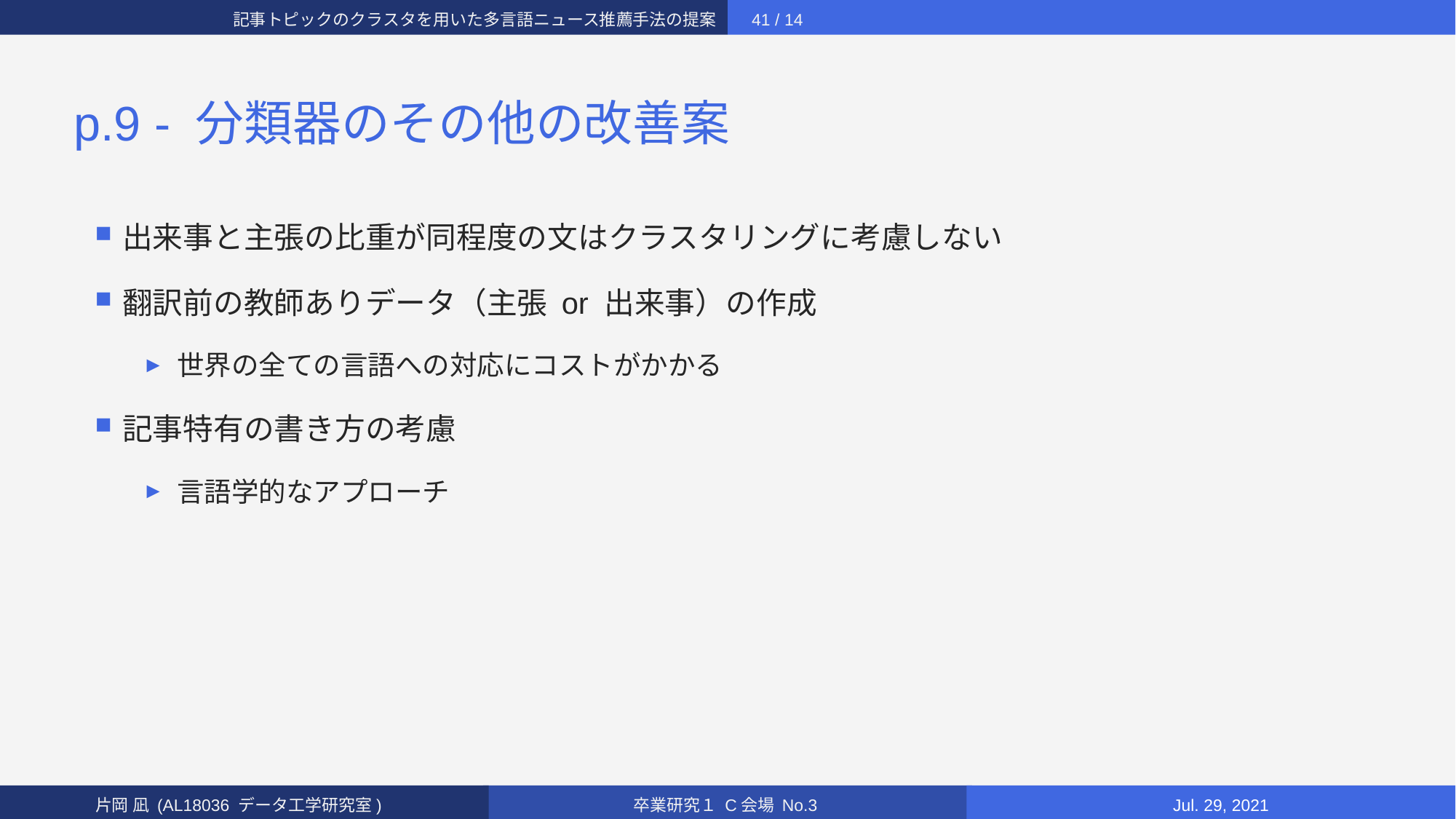

# p.9 - 分類器のその他の改善案
出来事と主張の比重が同程度の文はクラスタリングに考慮しない
翻訳前の教師ありデータ（主張 or 出来事）の作成
世界の全ての言語への対応にコストがかかる
記事特有の書き方の考慮
言語学的なアプローチ